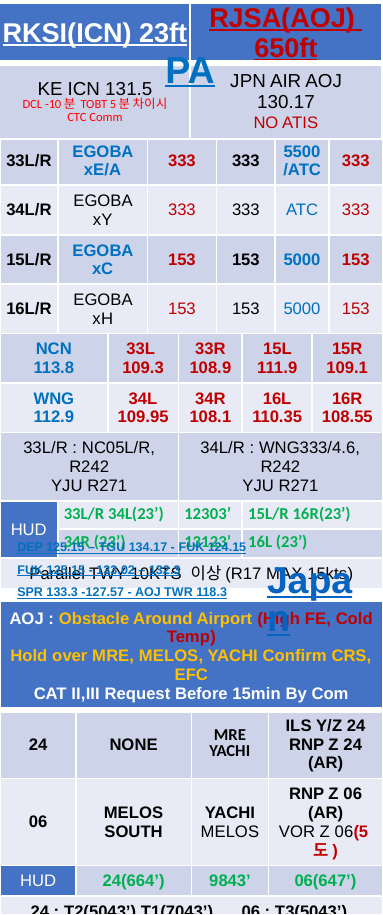

| RKSI(ICN) 23ft | RJSA(AOJ) 650ft |
| --- | --- |
| KE ICN 131.5 DCL -10분 TOBT 5분 차이시 CTC Comm | JPN AIR AOJ 130.17 NO ATIS |
PA
| ICN : SID (33/34 NADP 1, 15/16 NADP 2) |  |  |  |  |  |  |  |  |  |
| --- | --- | --- | --- | --- | --- | --- | --- | --- | --- |
| 33L/R | EGOBA xE/A |  | 333 |  | 333 |  | 5500/ATC |  | 333 |
| 34L/R | EGOBA xY |  | 333 |  | 333 |  | ATC |  | 333 |
| 15L/R | EGOBA xC |  | 153 |  | 153 |  | 5000 |  | 153 |
| 16L/R | EGOBA xH |  | 153 |  | 153 |  | 5000 |  | 153 |
| NCN 113.8 |  | 33L 109.3 |  | 33R 108.9 |  | 15L 111.9 |  | 15R 109.1 |  |
| WNG 112.9 |  | 34L 109.95 |  | 34R 108.1 |  | 16L 110.35 |  | 16R 108.55 |  |
| 33L/R : NC05L/R, R242 YJU R271 |  |  |  | 34L/R : WNG333/4.6, R242 YJU R271 |  |  |  |  |  |
| HUD | 33L/R 34L(23’) |  |  | 12303’ |  | 15L/R 16R(23’) |  |  |  |
|  | 34R (23’) |  |  | 13123’ |  | 16L (23’) |  |  |  |
| Parallel TWY 10KTS 이상(R17 MAX 15kts) |  |  |  |  |  |  |  |  |  |
DEP 125.15 – TGU 134.17 - FUK 124.15
FUK 125.15 - 133.02 – 132.3
SPR 133.3 -127.57 - AOJ TWR 118.3
Japan
| AOJ : Obstacle Around Airport (High FE, Cold Temp) Hold over MRE, MELOS, YACHI Confirm CRS, EFC CAT II,III Request Before 15min By Com |  |  |  |
| --- | --- | --- | --- |
| 24 | NONE | MRE YACHI | ILS Y/Z 24 RNP Z 24 (AR) |
| 06 | MELOS SOUTH | YACHI MELOS | RNP Z 06 (AR) VOR Z 06(5도) |
| HUD | 24(664’) | 9843’ | 06(647’) |
| 24 : T2(5043’),T1(7043’), 06 : T3(5043’), T4(7043’) |  |  |  |
| ILS Y 24 Turn SPD : Max 200kts, CHK MRE D12 Turn 시작 (선회 반경으로 선회 늦어짐 주의!, SPD Modify) RWY, TWY color Yellow, GND by TWR |  |  |  |